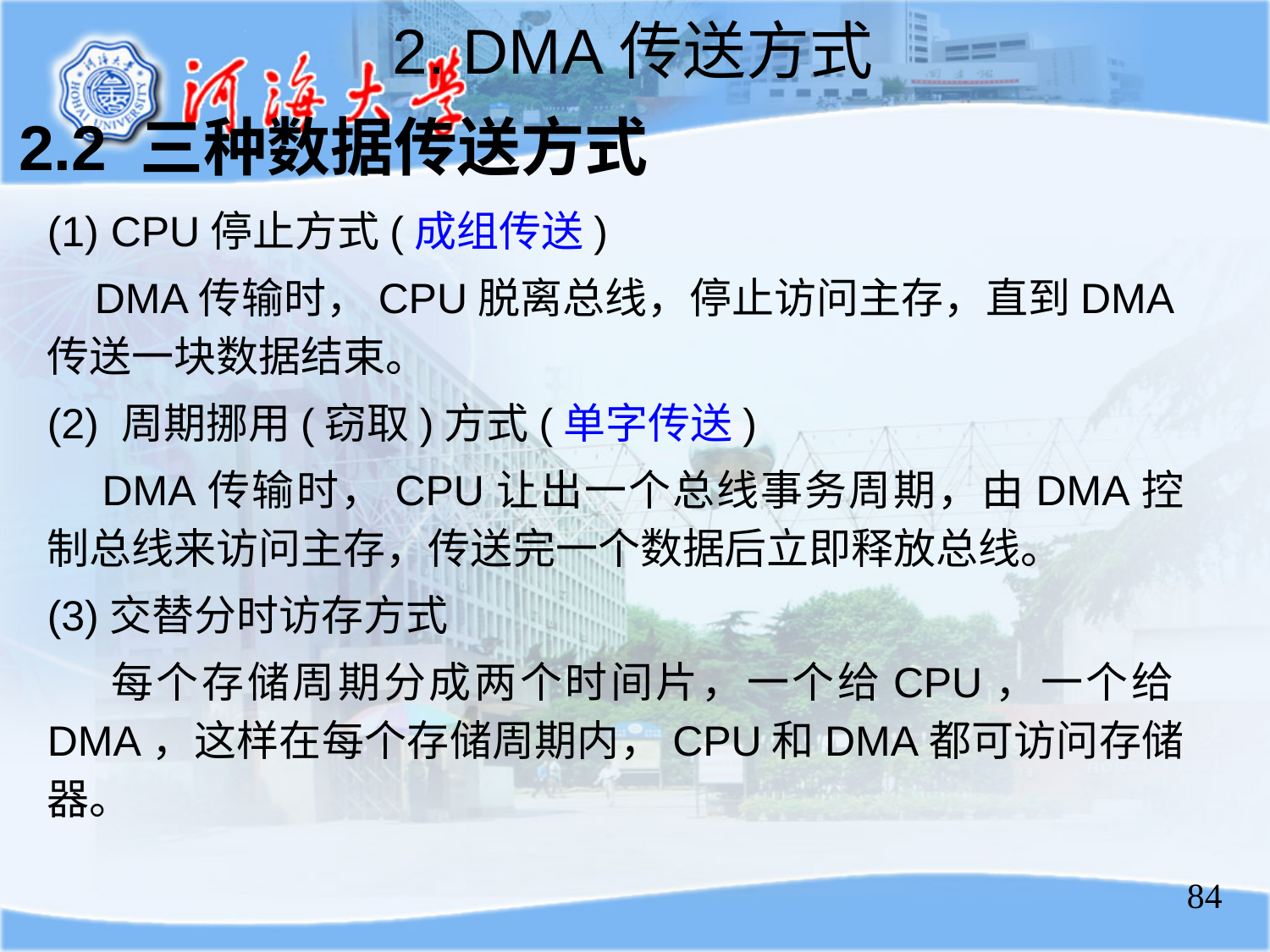

2. DMA传送方式
2.2 三种数据传送方式
(1) CPU停止方式(成组传送)
    DMA传输时，CPU脱离总线，停止访问主存，直到DMA传送一块数据结束。
(2) 周期挪用(窃取)方式(单字传送)
    DMA传输时，CPU让出一个总线事务周期，由DMA控制总线来访问主存，传送完一个数据后立即释放总线。
(3)交替分时访存方式
    每个存储周期分成两个时间片，一个给CPU，一个给DMA，这样在每个存储周期内，CPU和DMA都可访问存储器。
84